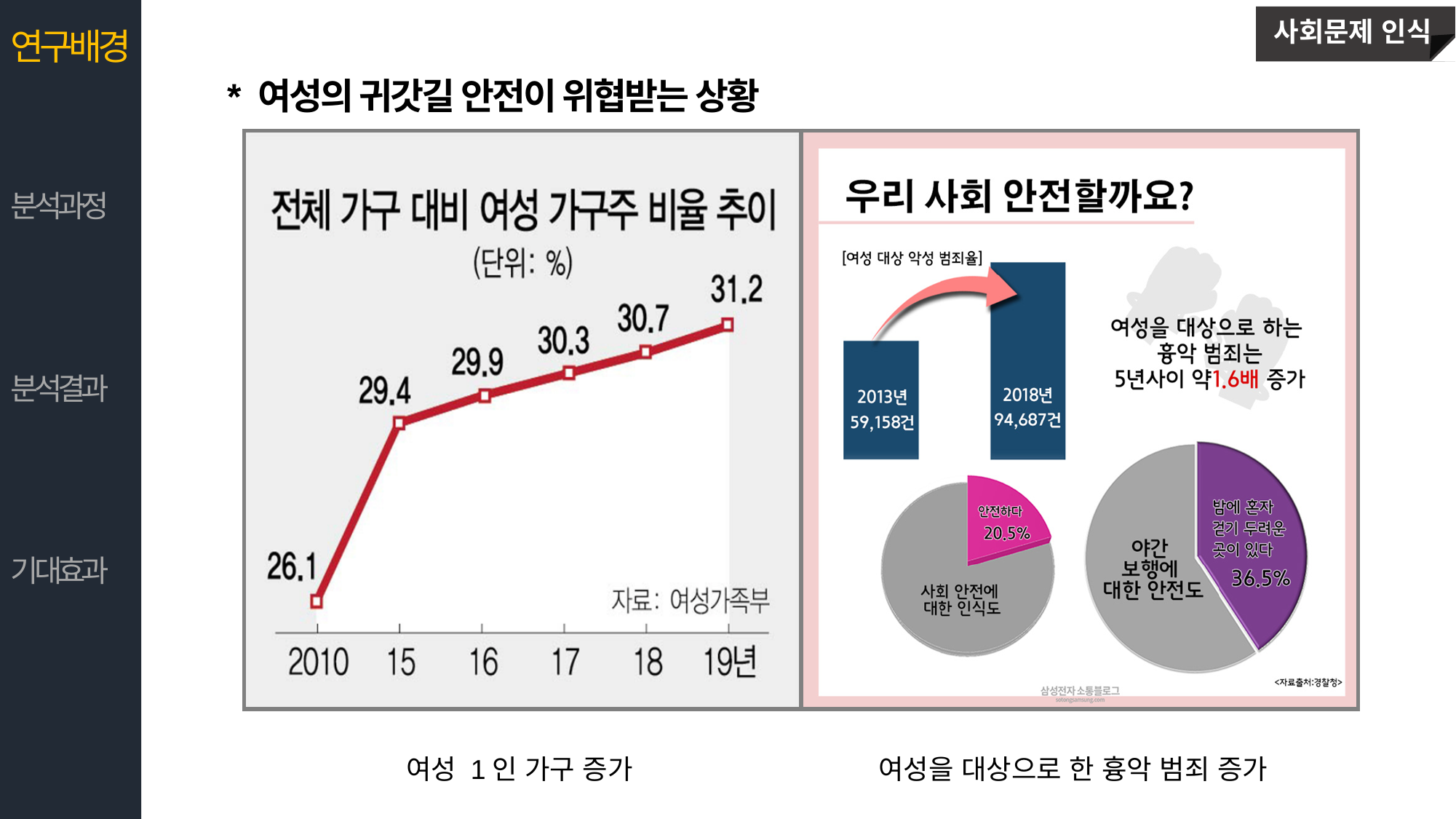

사회문제 인식

연구배경
 * 여성의 귀갓길 안전이 위협받는 상황
|  |  |
| --- | --- |
분석과정
분석결과
기대효과
여성 1인 가구 증가
여성을 대상으로 한 흉악 범죄 증가